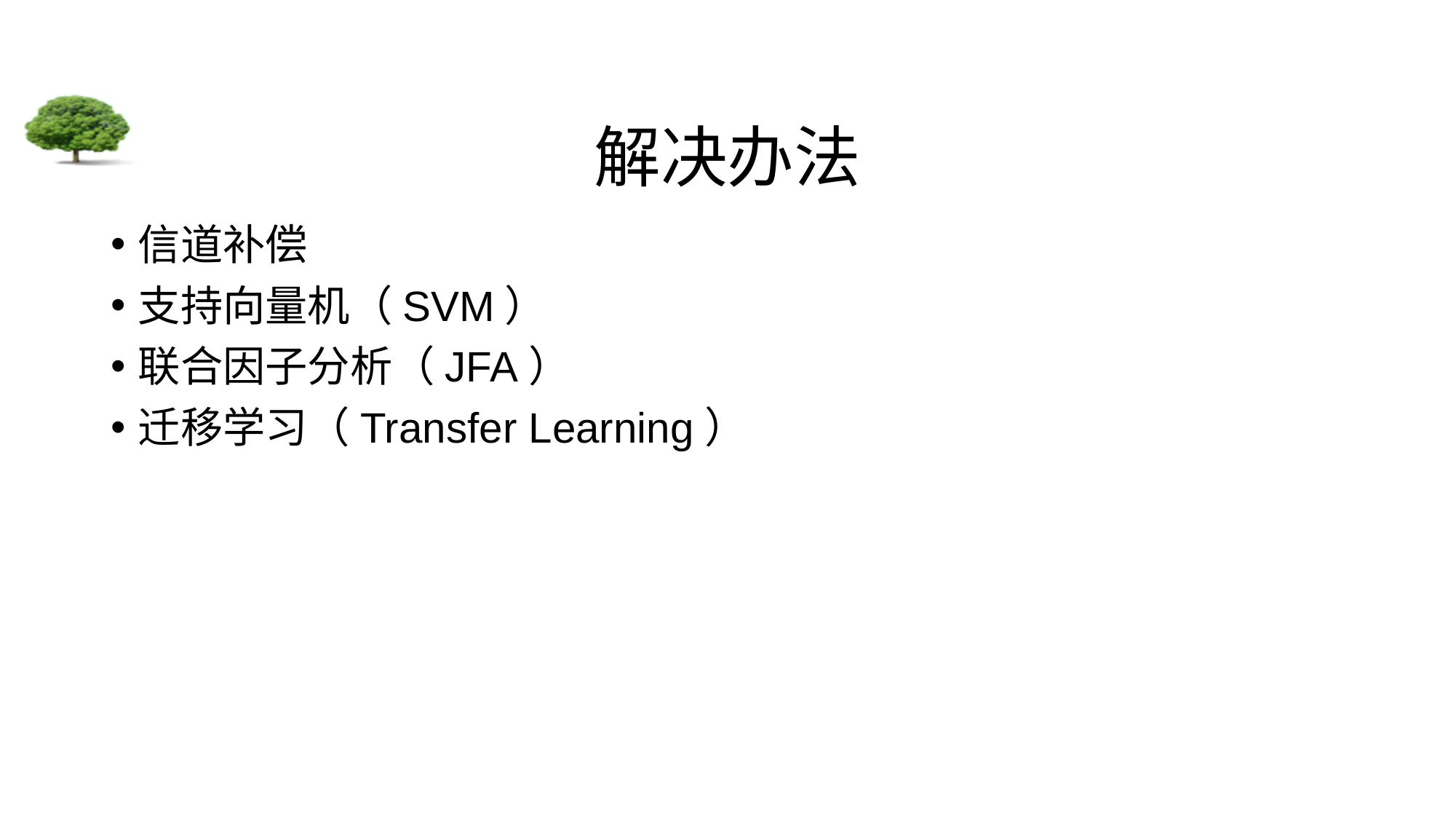

# 解决办法
信道补偿
支持向量机（SVM）
联合因子分析（JFA）
迁移学习（Transfer Learning）